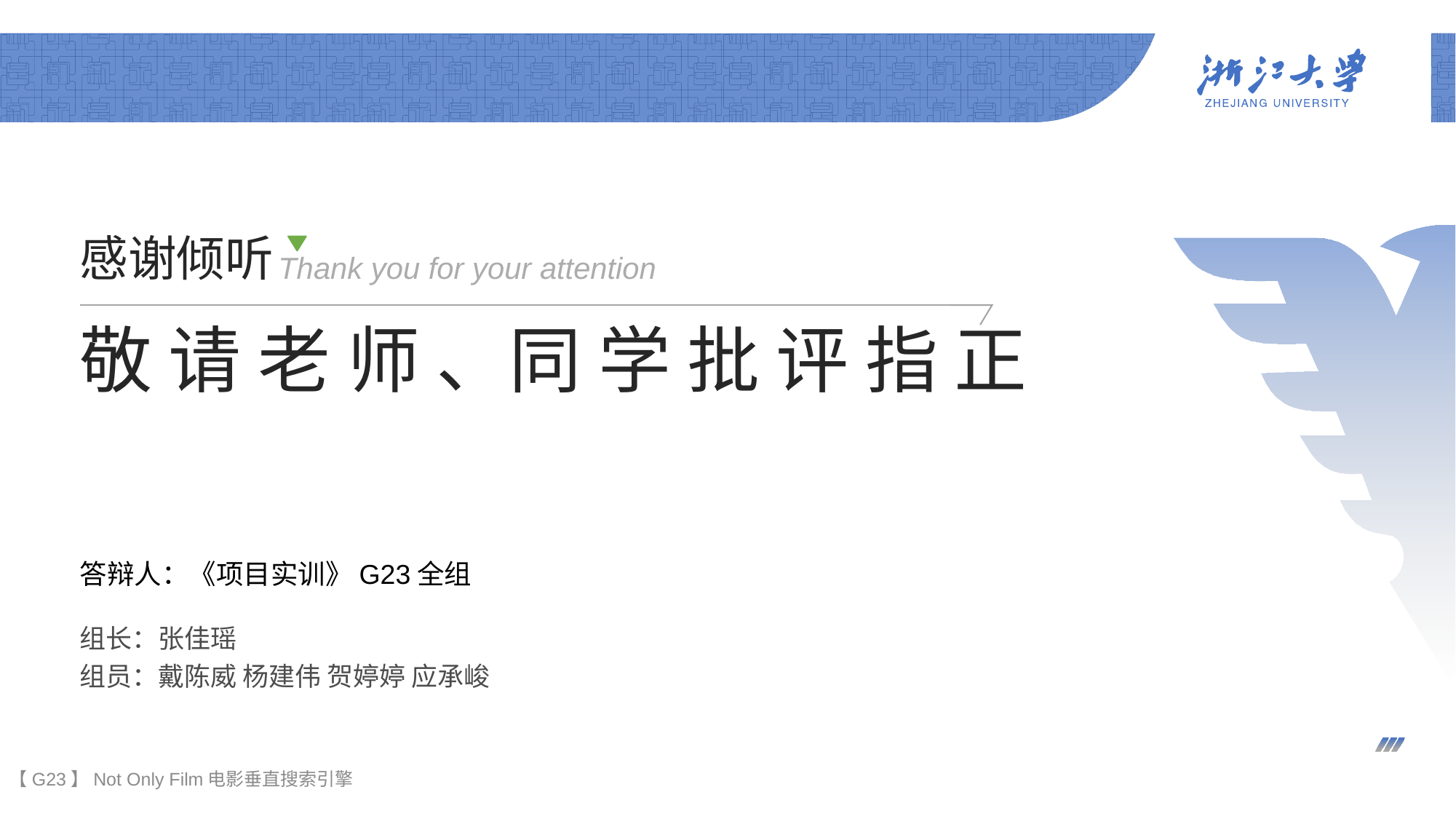

感谢倾听

Thank you for your attention
敬 请 老 师 、同 学 批 评 指 正
答辩人：《项目实训》G23全组
组长：张佳瑶
组员：戴陈威 杨建伟 贺婷婷 应承峻
【G23】Not Only Film电影垂直搜索引擎